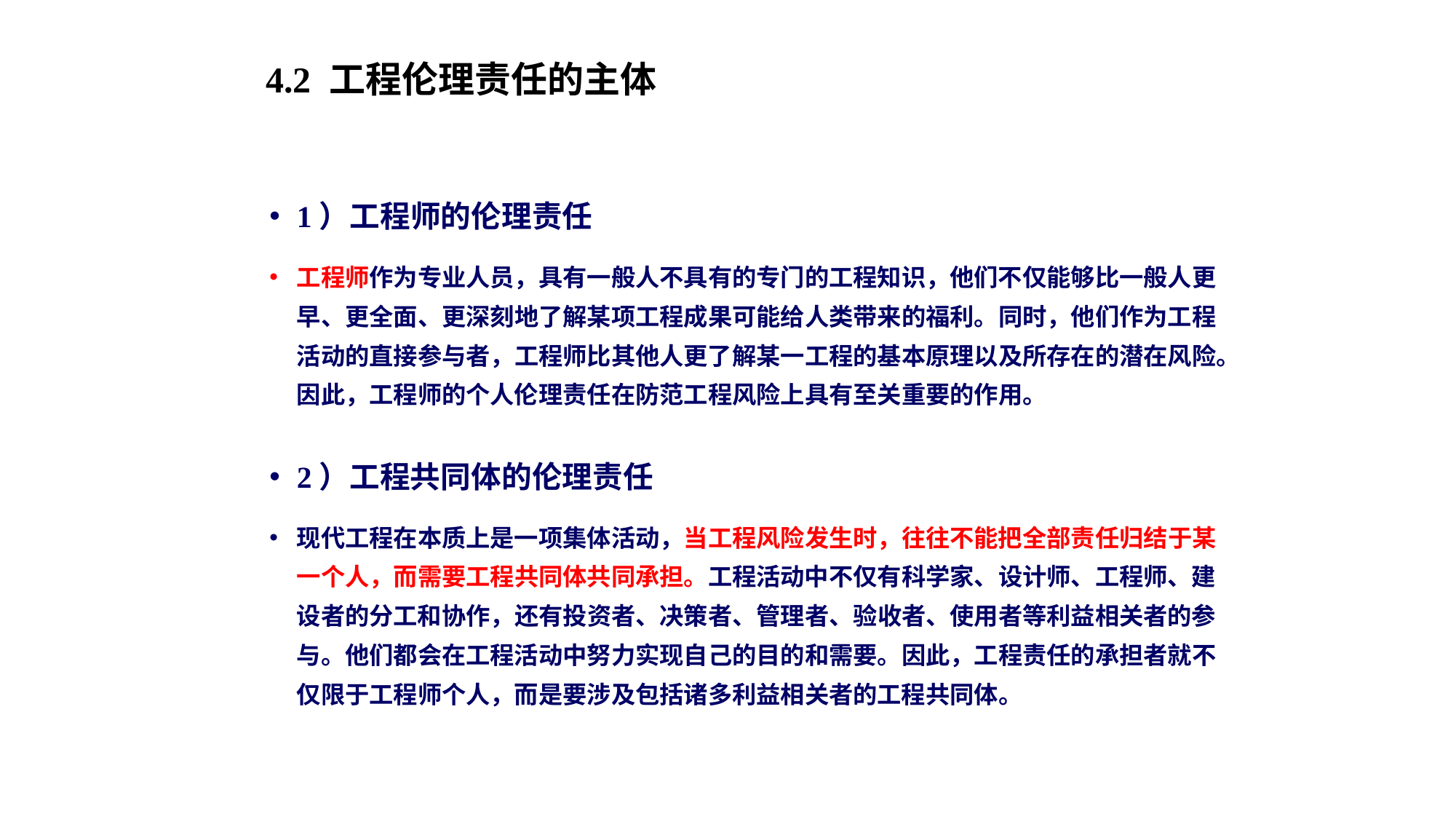

# 4.2 工程伦理责任的主体
1）工程师的伦理责任
工程师作为专业人员，具有一般人不具有的专门的工程知识，他们不仅能够比一般人更早、更全面、更深刻地了解某项工程成果可能给人类带来的福利。同时，他们作为工程活动的直接参与者，工程师比其他人更了解某一工程的基本原理以及所存在的潜在风险。因此，工程师的个人伦理责任在防范工程风险上具有至关重要的作用。
2）工程共同体的伦理责任
现代工程在本质上是一项集体活动，当工程风险发生时，往往不能把全部责任归结于某一个人，而需要工程共同体共同承担。工程活动中不仅有科学家、设计师、工程师、建设者的分工和协作，还有投资者、决策者、管理者、验收者、使用者等利益相关者的参与。他们都会在工程活动中努力实现自己的目的和需要。因此，工程责任的承担者就不仅限于工程师个人，而是要涉及包括诸多利益相关者的工程共同体。